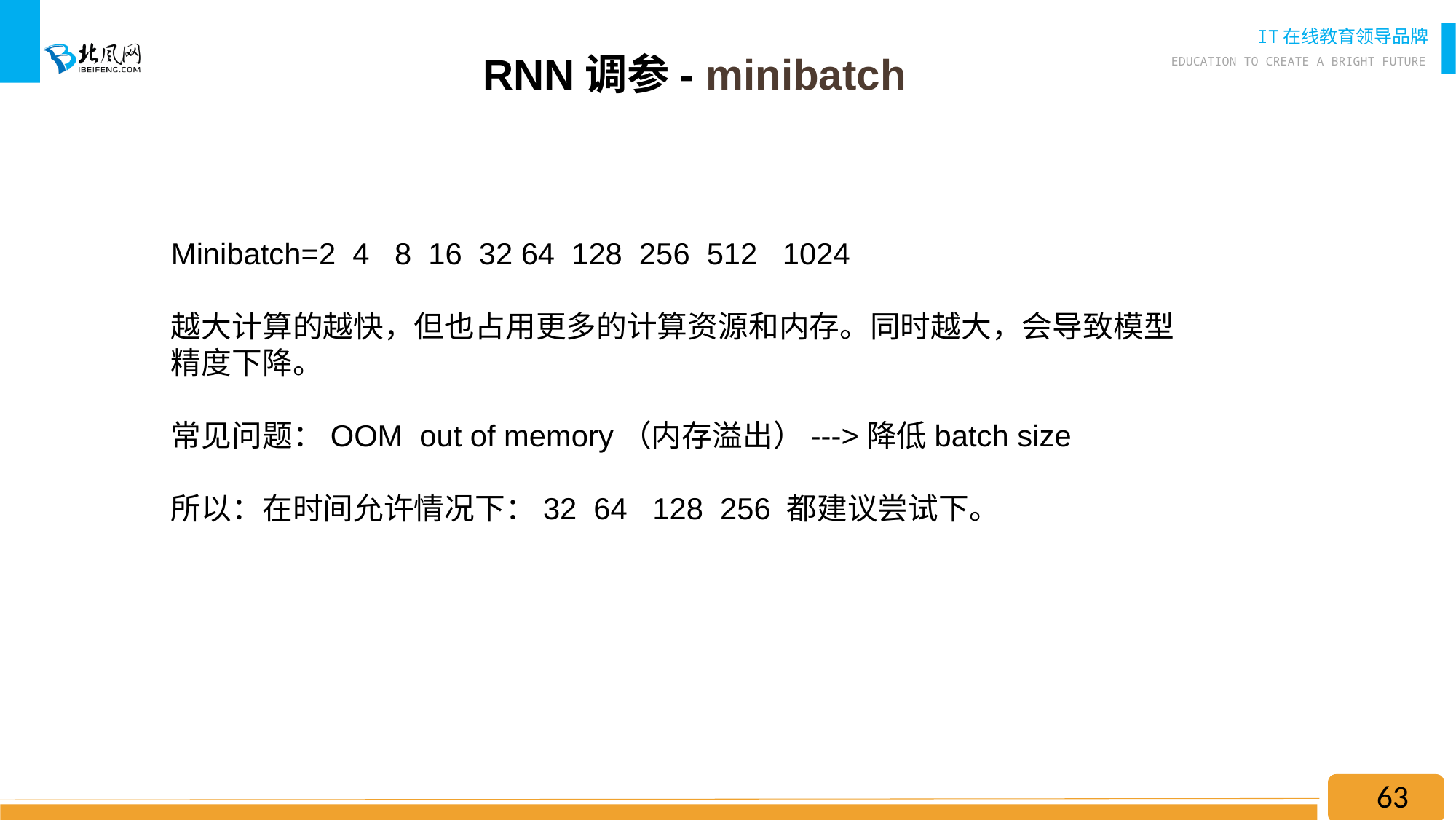

RNN调参- minibatch
Minibatch=2  4   8  16  32 64  128  256  512   1024

越大计算的越快，但也占用更多的计算资源和内存。同时越大，会导致模型精度下降。

常见问题：OOM  out of memory（内存溢出）--->降低batch size

所以：在时间允许情况下：32  64   128  256 都建议尝试下。